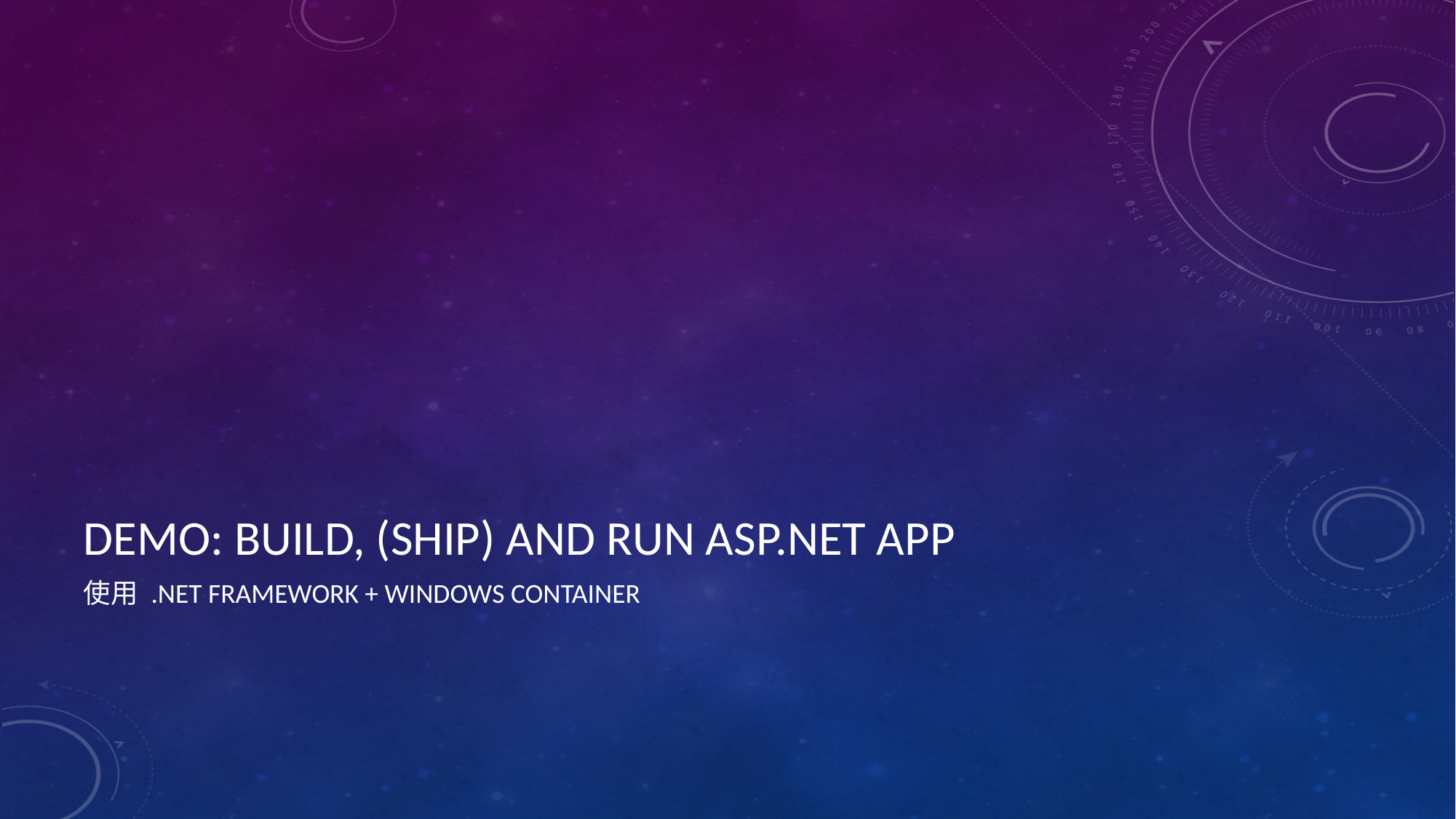

# Demo: build, (ship) and run asp.net app
使用 .NET Framework + windows container